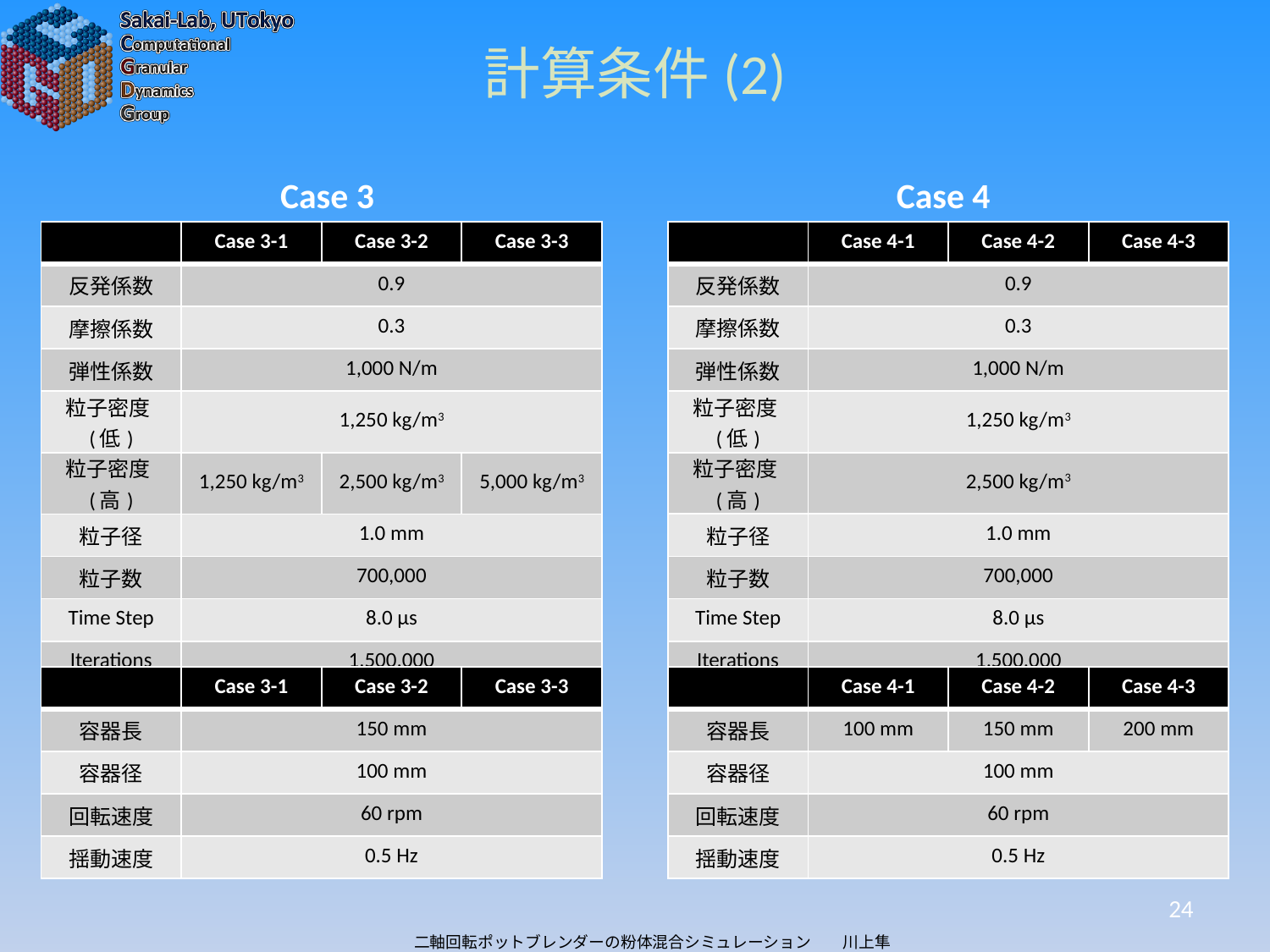

# 計算条件(2)
Case 3
Case 4
|  | Case 4-1 | Case 4-2 | Case 4-3 |
| --- | --- | --- | --- |
| 反発係数 | 0.9 |  |  |
| 摩擦係数 | 0.3 |  |  |
| 弾性係数 | 1,000 N/m |  |  |
| 粒子密度(低) | 1,250 kg/m3 |  |  |
| 粒子密度(高) | 2,500 kg/m3 |  |  |
| 粒子径 | 1.0 mm |  |  |
| 粒子数 | 700,000 |  |  |
| Time Step | 8.0 µs |  |  |
| Iterations | 1,500,000 |  |  |
|  | Case 3-1 | Case 3-2 | Case 3-3 |
| --- | --- | --- | --- |
| 反発係数 | 0.9 |  |  |
| 摩擦係数 | 0.3 |  |  |
| 弾性係数 | 1,000 N/m |  |  |
| 粒子密度(低) | 1,250 kg/m3 |  |  |
| 粒子密度(高) | 1,250 kg/m3 | 2,500 kg/m3 | 5,000 kg/m3 |
| 粒子径 | 1.0 mm |  |  |
| 粒子数 | 700,000 |  |  |
| Time Step | 8.0 µs |  |  |
| Iterations | 1,500,000 |  |  |
|  | Case 3-1 | Case 3-2 | Case 3-3 |
| --- | --- | --- | --- |
| 容器長 | 150 mm |  |  |
| 容器径 | 100 mm |  |  |
| 回転速度 | 60 rpm |  |  |
| 揺動速度 | 0.5 Hz |  |  |
|  | Case 4-1 | Case 4-2 | Case 4-3 |
| --- | --- | --- | --- |
| 容器長 | 100 mm | 150 mm | 200 mm |
| 容器径 | 100 mm |  |  |
| 回転速度 | 60 rpm |  |  |
| 揺動速度 | 0.5 Hz |  |  |
24